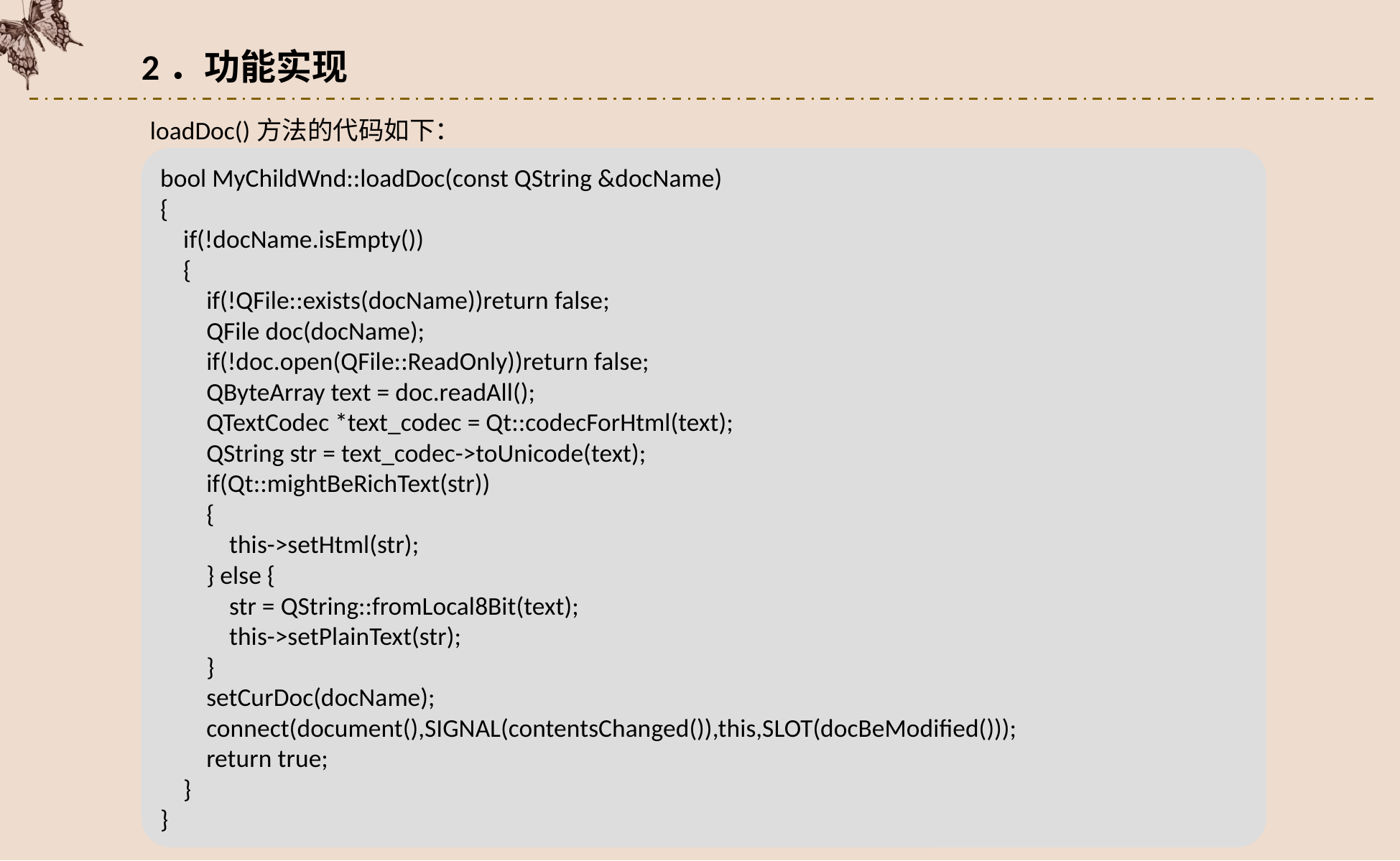

2．功能实现
loadDoc()方法的代码如下：
bool MyChildWnd::loadDoc(const QString &docName)
{
    if(!docName.isEmpty())
    {
        if(!QFile::exists(docName))return false;
        QFile doc(docName);
        if(!doc.open(QFile::ReadOnly))return false;
        QByteArray text = doc.readAll();
        QTextCodec *text_codec = Qt::codecForHtml(text);
        QString str = text_codec->toUnicode(text);
        if(Qt::mightBeRichText(str))
        {
            this->setHtml(str);
        } else {
            str = QString::fromLocal8Bit(text);
            this->setPlainText(str);
        }
        setCurDoc(docName);
        connect(document(),SIGNAL(contentsChanged()),this,SLOT(docBeModified()));
        return true;
    }
}